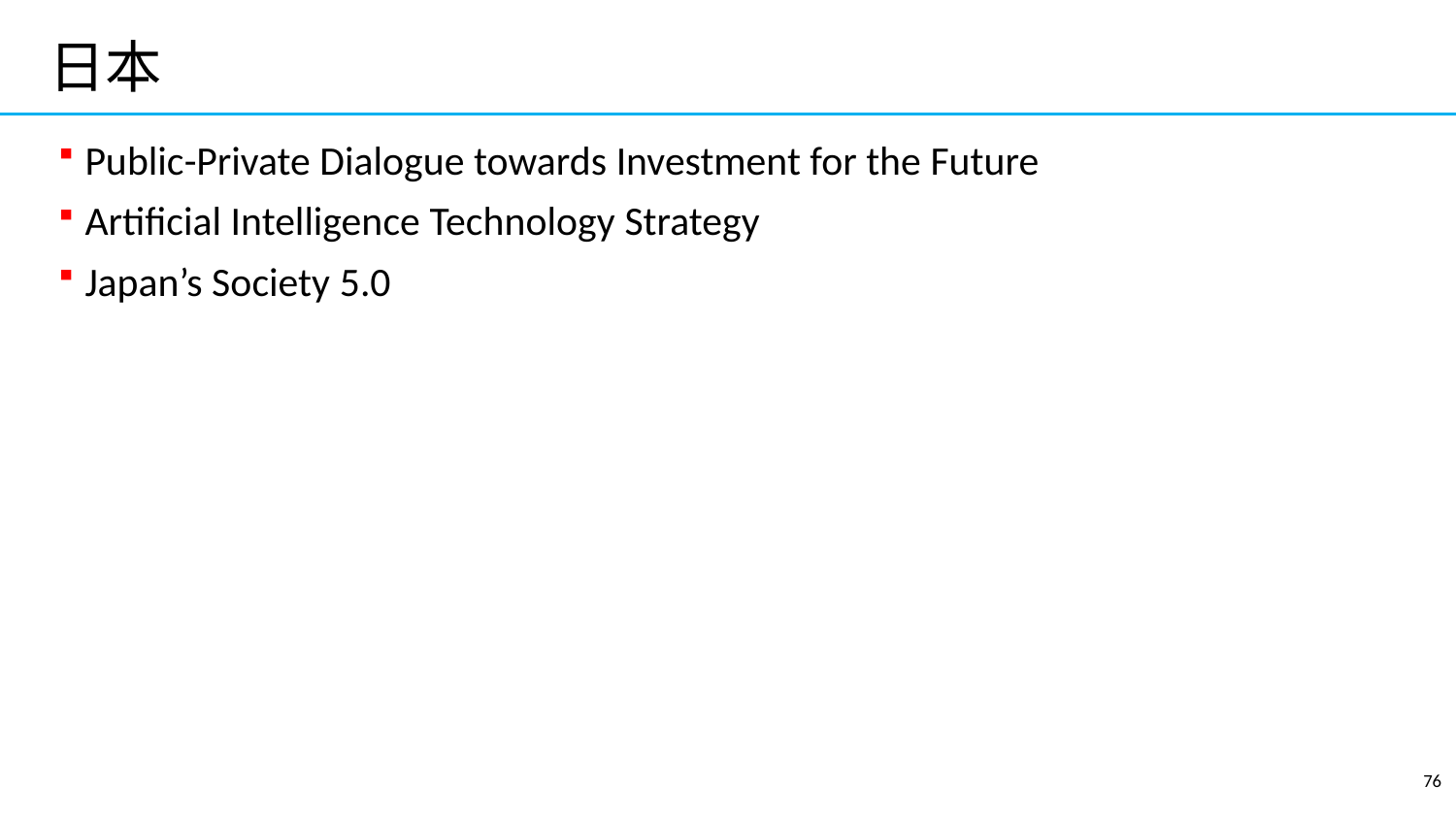

# 日本

Public-Private Dialogue towards Investment for the Future
Artificial Intelligence Technology Strategy
Japan’s Society 5.0
76